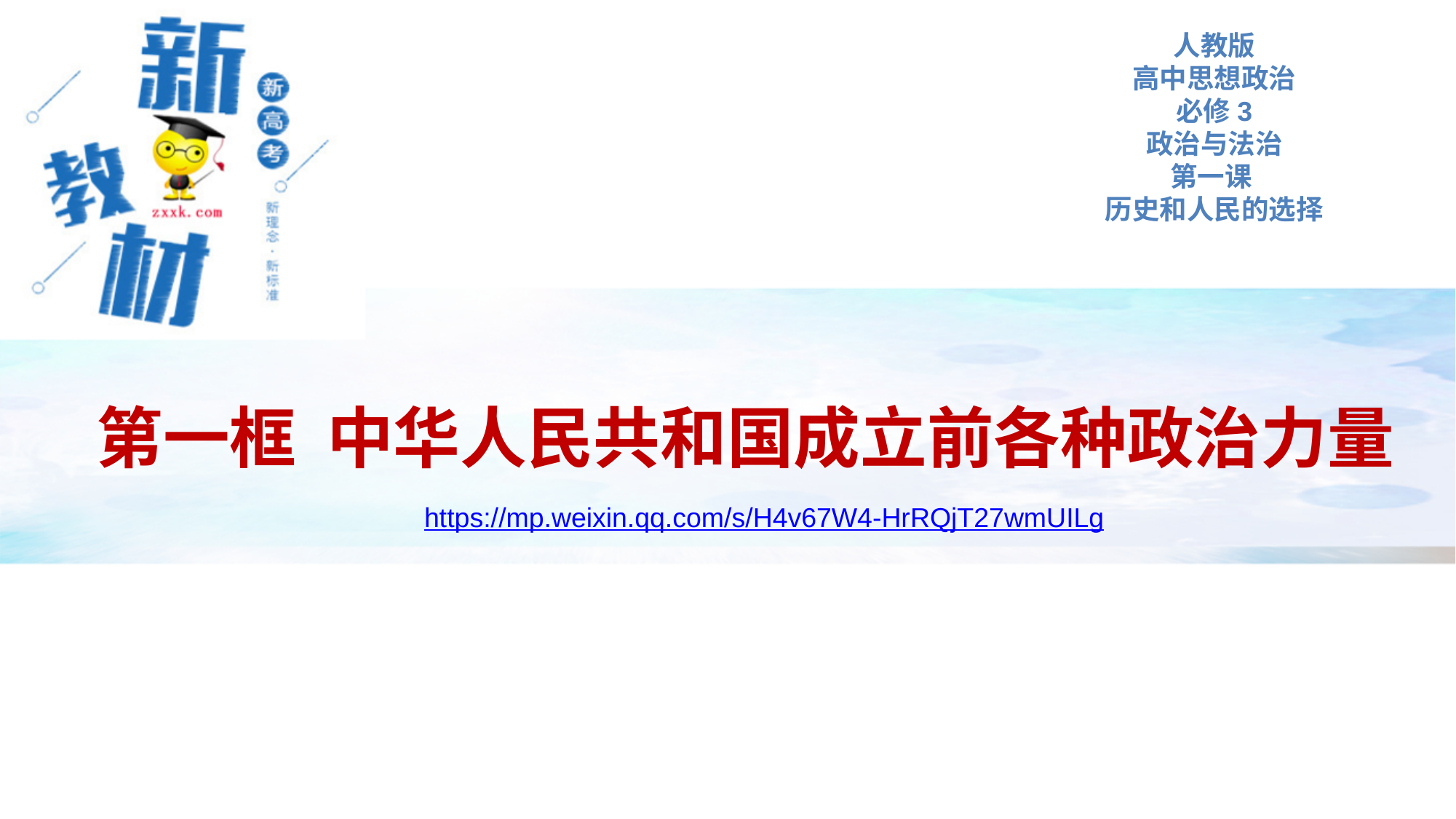

人教版
高中思想政治
必修3
政治与法治
第一课
历史和人民的选择
   第一框  中华人民共和国成立前各种政治力量

https://mp.weixin.qq.com/s/H4v67W4-HrRQjT27wmUILg